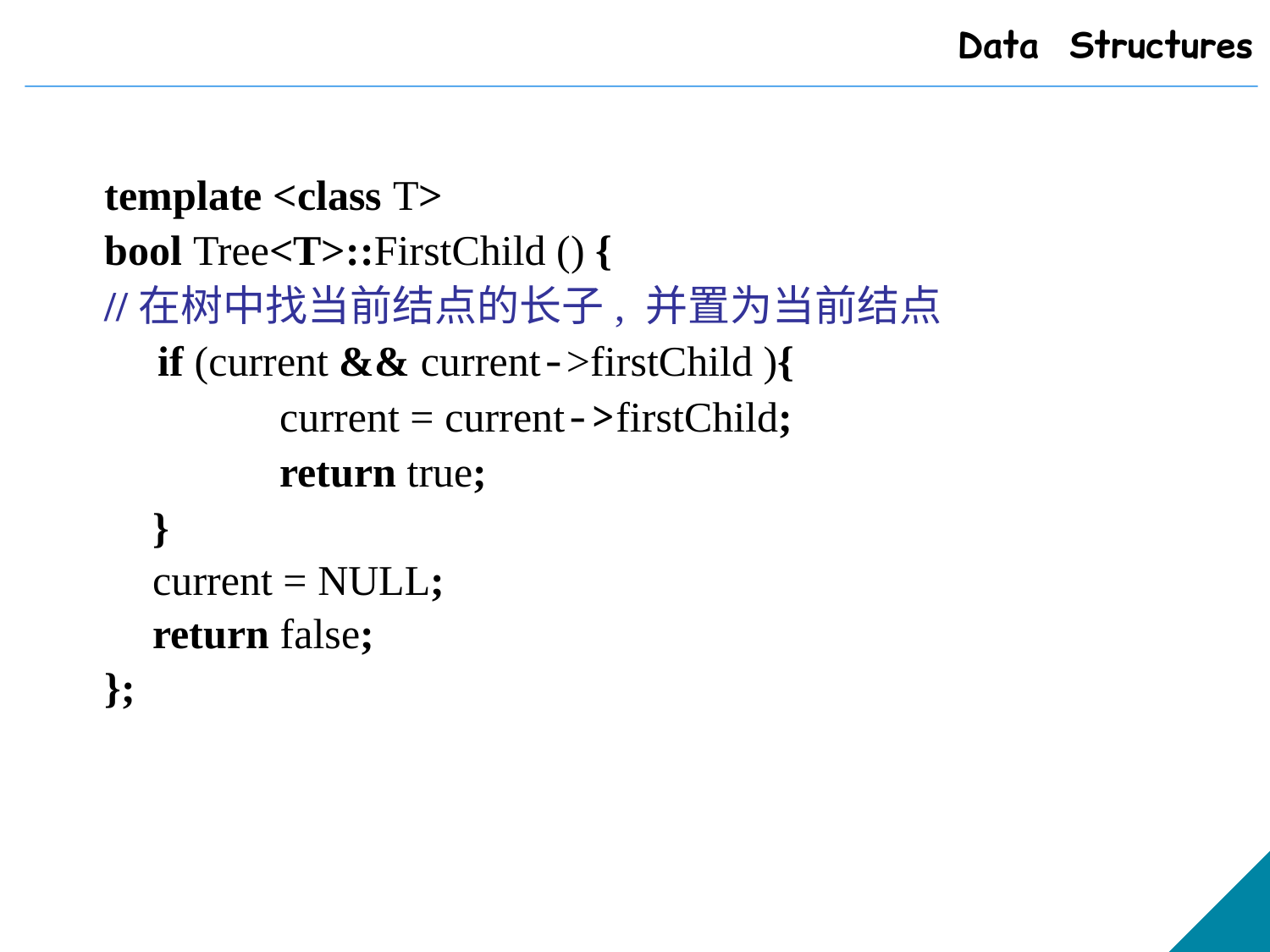

template <class T>
bool Tree<T>::FirstChild () {
//在树中找当前结点的长子, 并置为当前结点
     if (current && current->firstChild ){
		current = current->firstChild;
		return true;
	}
 	current = NULL;
	return false;
};